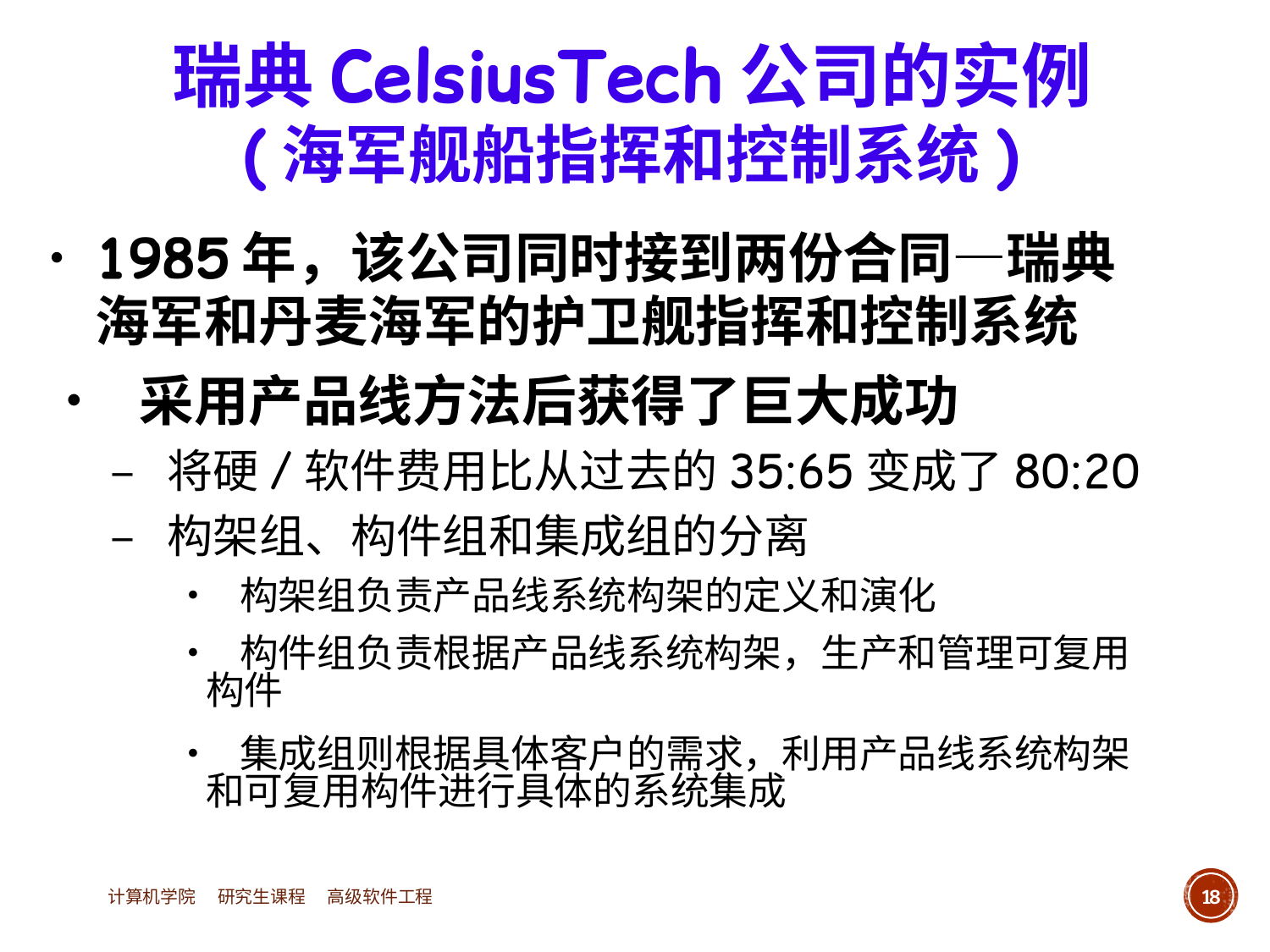

瑞典CelsiusTech公司的实例
						(海军舰船指挥和控制系统)

•  1985年，该公司同时接到两份合同—瑞典
	海军和丹麦海军的护卫舰指挥和控制系统
•  采用产品线方法后获得了巨大成功
		–  将硬/软件费用比从过去的35:65变成了80:20
		–  构架组、构件组和集成组的分离
				•  构架组负责产品线系统构架的定义和演化
				•  构件组负责根据产品线系统构架，生产和管理可复用
					构件
				•  集成组则根据具体客户的需求，利用产品线系统构架
					和可复用构件进行具体的系统集成
计算机学院    研究生课程    高级软件工程
18